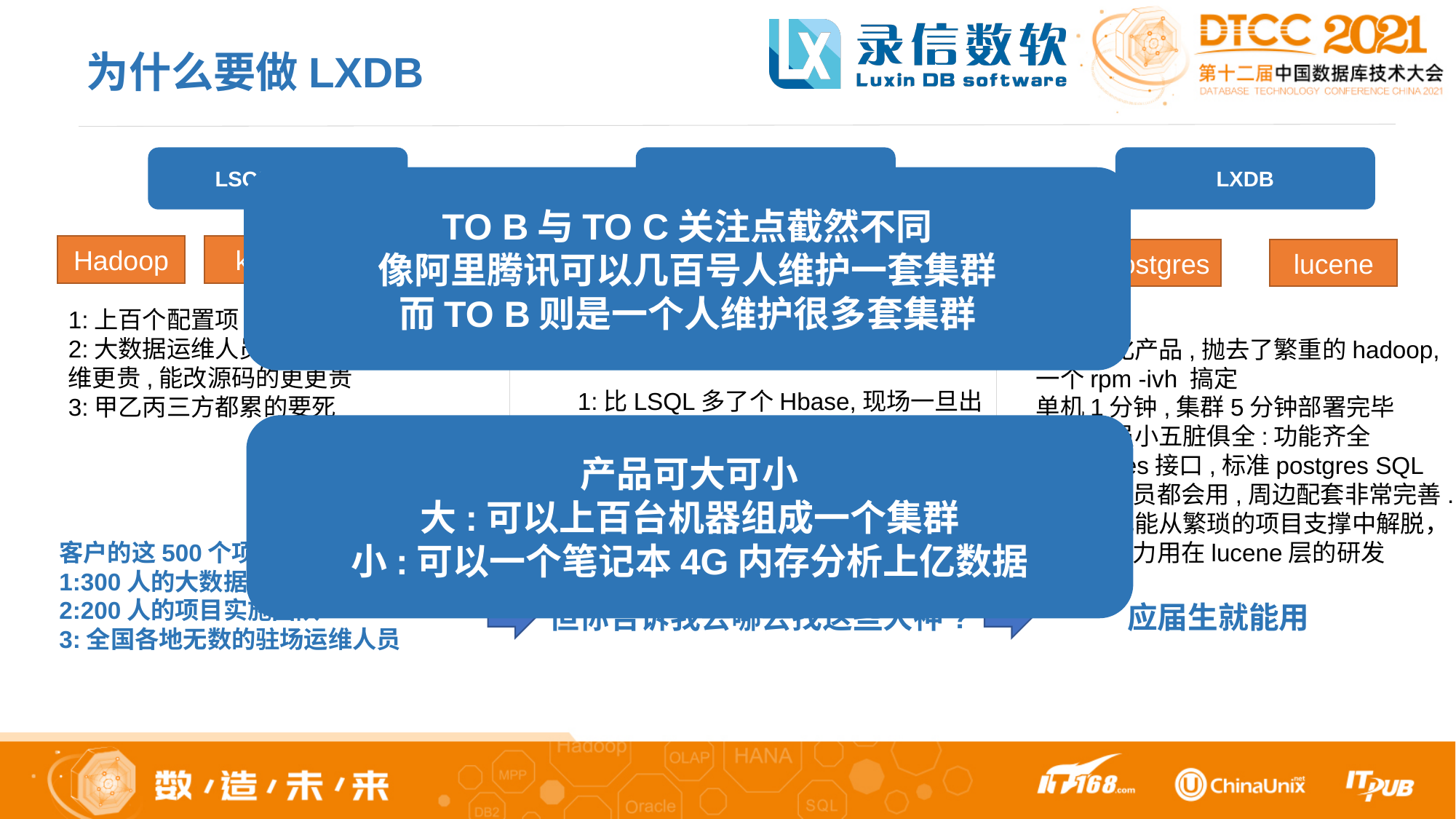

为什么要做LXDB
LSQL的运维
HSQL
LXDB
Hadoop
kafka
Spark
Hadoop
Hbase
Spark
postgres
lucene
我心目中最完美的架构
以为是我最终版的全栈数据库
1:上百个配置项,配错一个都不行
2:大数据运维人员很贵,懂源码的运维更贵,能改源码的更更贵
3:甲乙丙三方都累的要死
1:轻量化产品,抛去了繁重的hadoop,一个rpm -ivh 搞定
单机1分钟,集群5分钟部署完毕
2:麻雀虽小五脏俱全:功能齐全
3:postgres接口,标准postgres SQL
大部分人员都会用,周边配套非常完善.
4:录信也能从繁琐的项目支撑中解脱，
大部分精力用在lucene层的研发
1:比LSQL多了个Hbase,现场一旦出问题需要同时精通hadoop,hbase,spark
2:现在项目大规模上云,还要懂docker,K8S
3:还要懂你的lucene
客户的这500个项目的直接成本投入
1:300人的大数据研发团队
2:200人的项目实施团队
3:全国各地无数的驻场运维人员

但你告诉我去哪去找这些大神?

应届生就能用
TO B与TO C关注点截然不同
像阿里腾讯可以几百号人维护一套集群
而TO B则是一个人维护很多套集群
产品可大可小
大:可以上百台机器组成一个集群
小:可以一个笔记本4G内存分析上亿数据